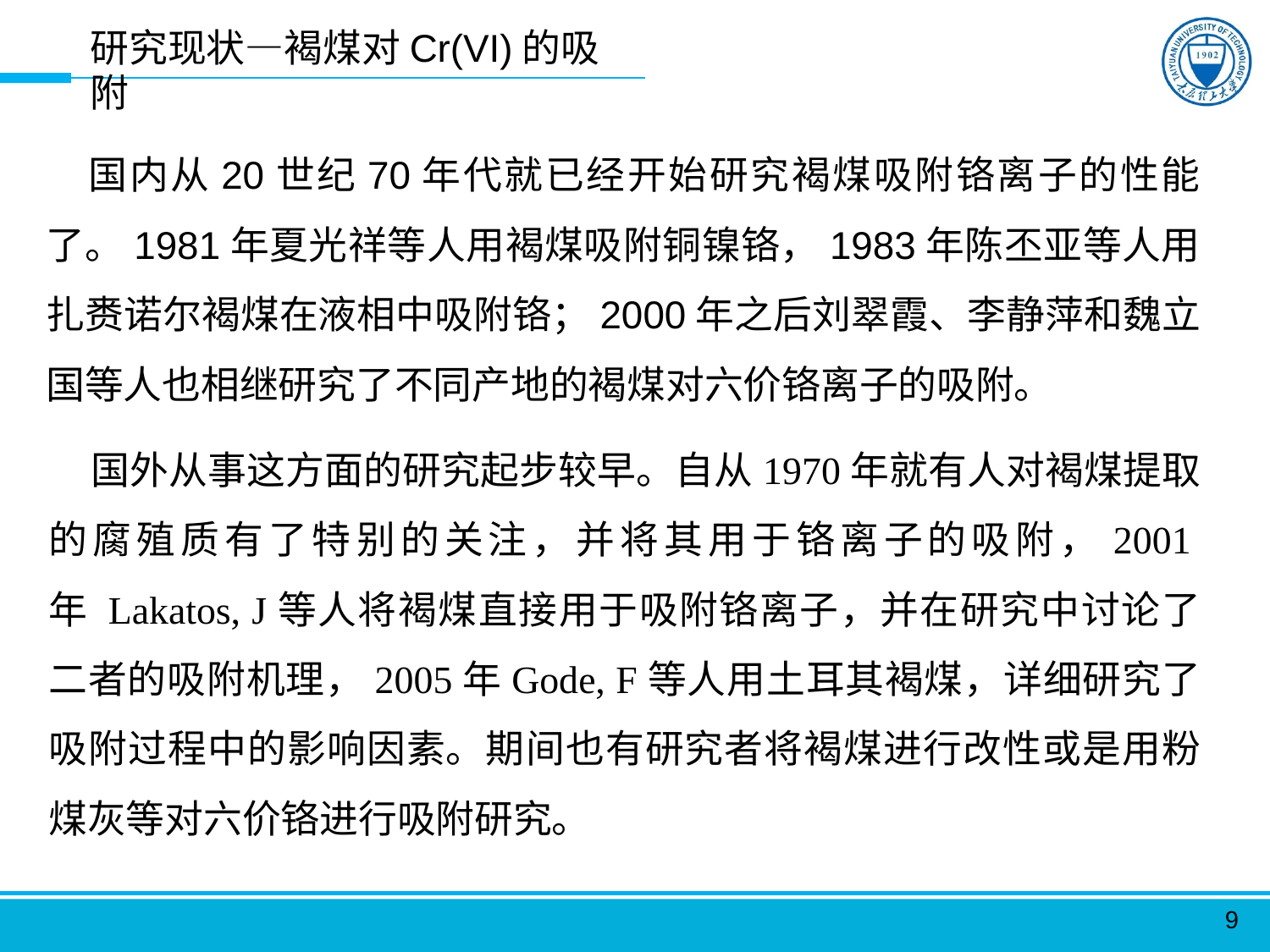

研究现状—褐煤对Cr(VI)的吸附

国内从20世纪70年代就已经开始研究褐煤吸附铬离子的性能了。1981年夏光祥等人用褐煤吸附铜镍铬，1983年陈丕亚等人用扎赉诺尔褐煤在液相中吸附铬；2000年之后刘翠霞、李静萍和魏立国等人也相继研究了不同产地的褐煤对六价铬离子的吸附。
国外从事这方面的研究起步较早。自从1970年就有人对褐煤提取的腐殖质有了特别的关注，并将其用于铬离子的吸附，2001年 Lakatos, J等人将褐煤直接用于吸附铬离子，并在研究中讨论了二者的吸附机理，2005年Gode, F等人用土耳其褐煤，详细研究了吸附过程中的影响因素。期间也有研究者将褐煤进行改性或是用粉煤灰等对六价铬进行吸附研究。
9